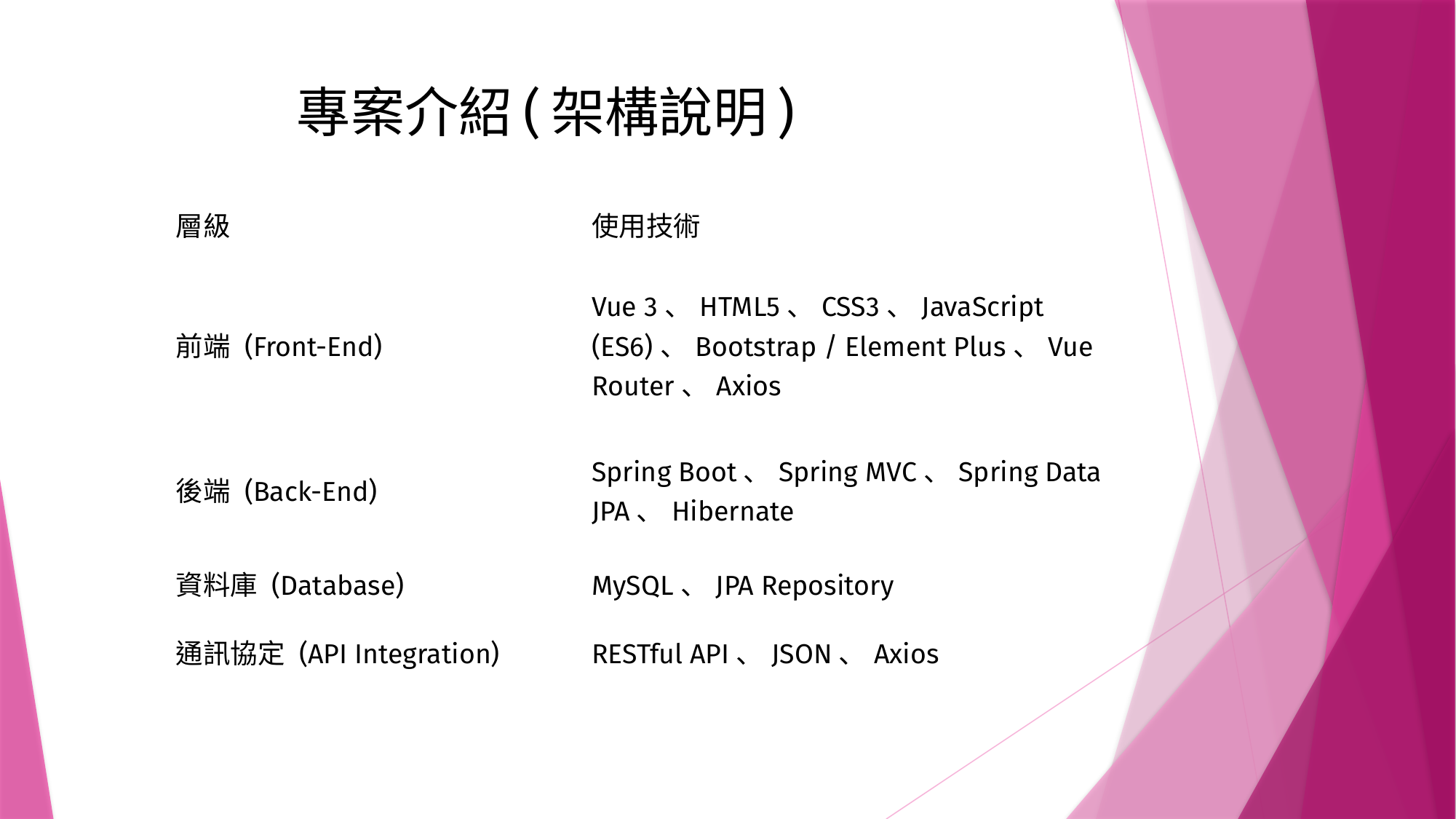

# 專案介紹(架構說明)
| 層級 | 使用技術 |
| --- | --- |
| 前端 (Front-End) | Vue 3、HTML5、CSS3、JavaScript (ES6)、Bootstrap / Element Plus、Vue Router、Axios |
| 後端 (Back-End) | Spring Boot、Spring MVC、Spring Data JPA、Hibernate |
| 資料庫 (Database) | MySQL、JPA Repository |
| 通訊協定 (API Integration) | RESTful API、JSON、Axios |